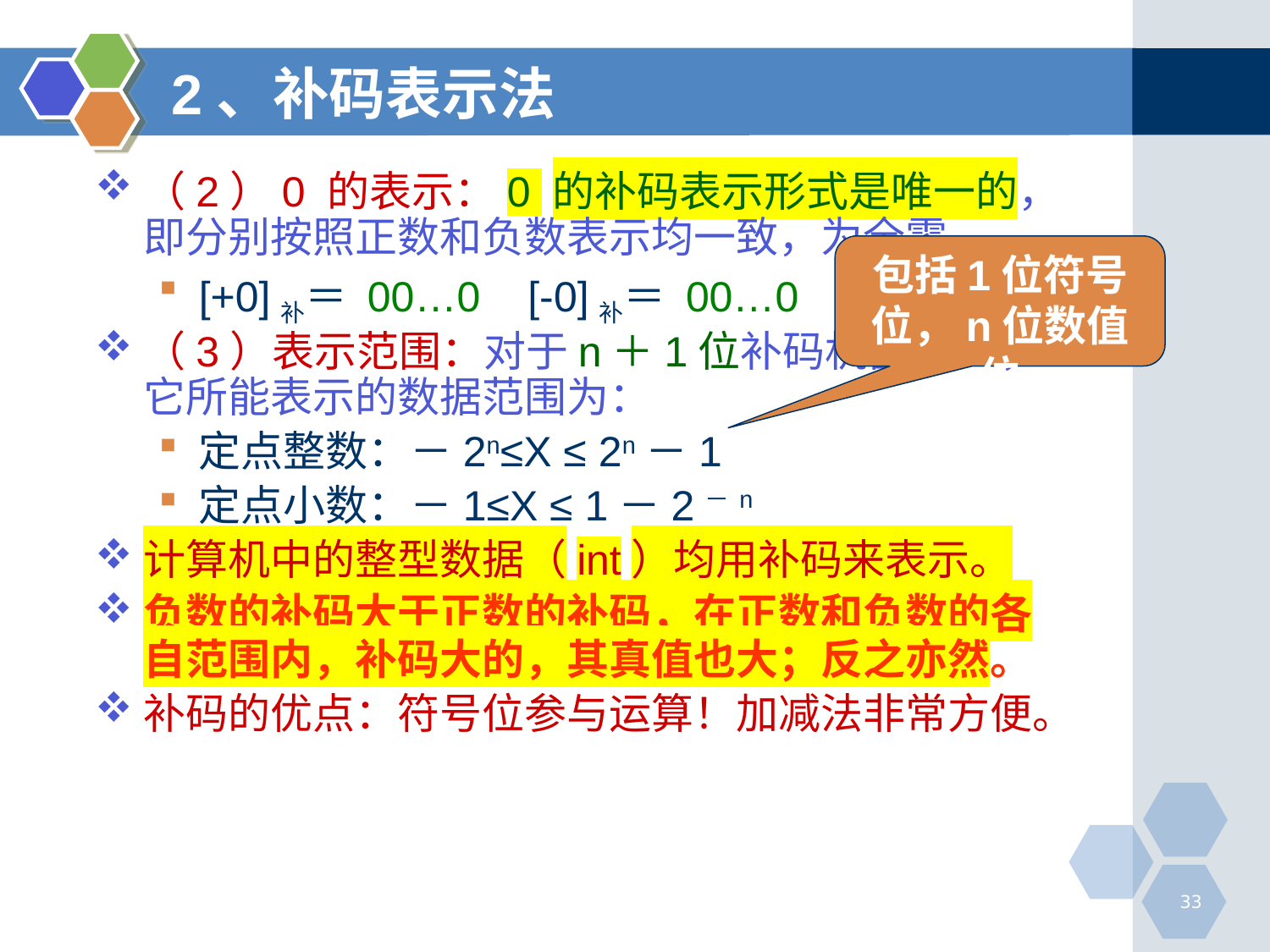

# 2、补码表示法
（2）0 的表示：0 的补码表示形式是唯一的，即分别按照正数和负数表示均一致，为全零。
[+0]补＝ 00…0    [-0]补＝ 00…0
（3）表示范围：对于n＋1位补码机器数X，它所能表示的数据范围为：
定点整数：－2n≤X ≤ 2n－1
定点小数：－1≤X ≤ 1－2－n
计算机中的整型数据（int）均用补码来表示。
负数的补码大于正数的补码，在正数和负数的各自范围内，补码大的，其真值也大；反之亦然。
补码的优点：符号位参与运算！加减法非常方便。
包括1位符号位，n位数值位
33